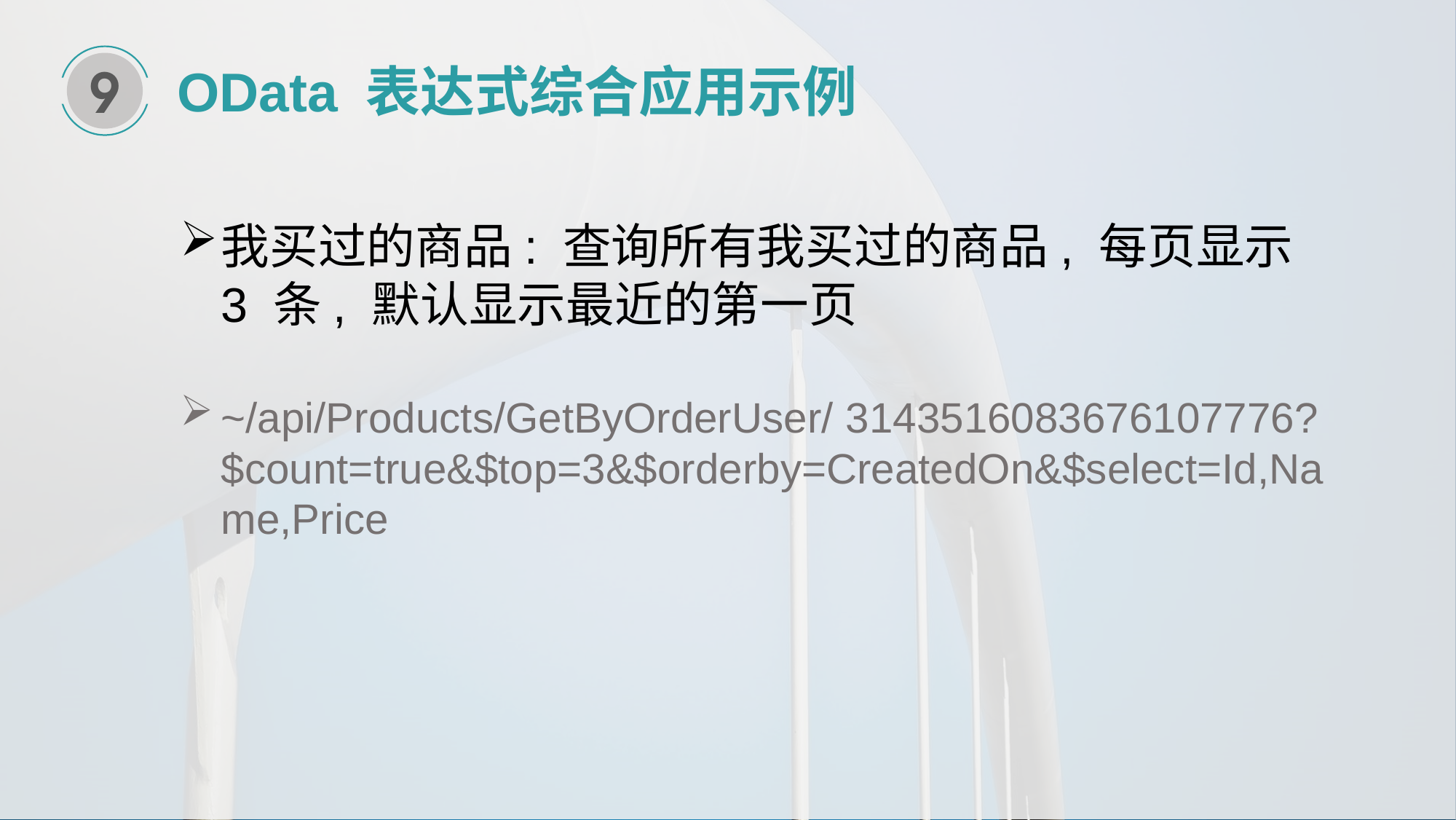

9
OData 表达式综合应用示例
我买过的商品: 查询所有我买过的商品, 每页显示 3 条, 默认显示最近的第一页

~/api/Products/GetByOrderUser/ 3143516083676107776?$count=true&$top=3&$orderby=CreatedOn&$select=Id,Name,Price